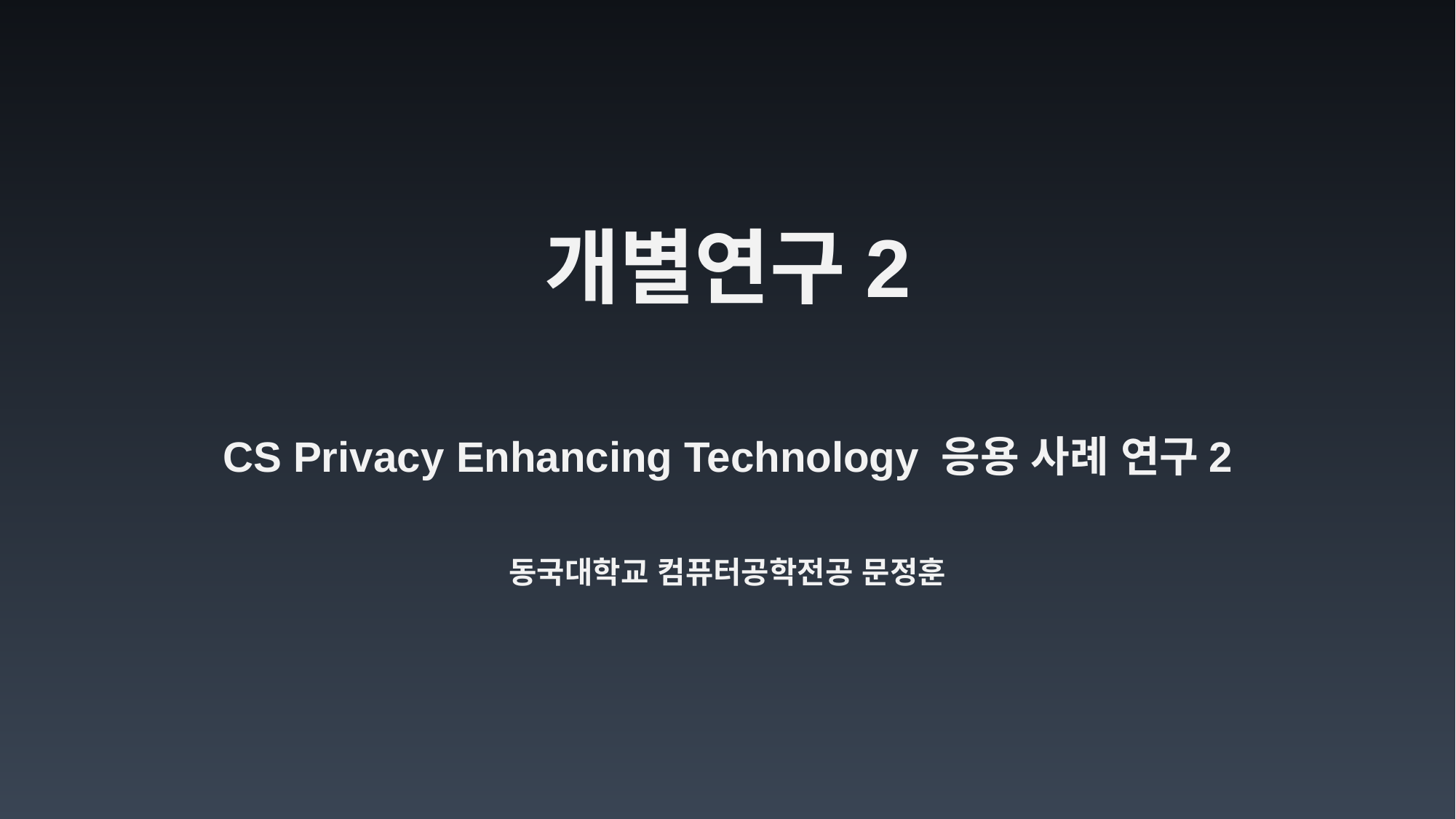

# 개별연구2
CS Privacy Enhancing Technology 응용 사례 연구2

동국대학교 컴퓨터공학전공 문정훈